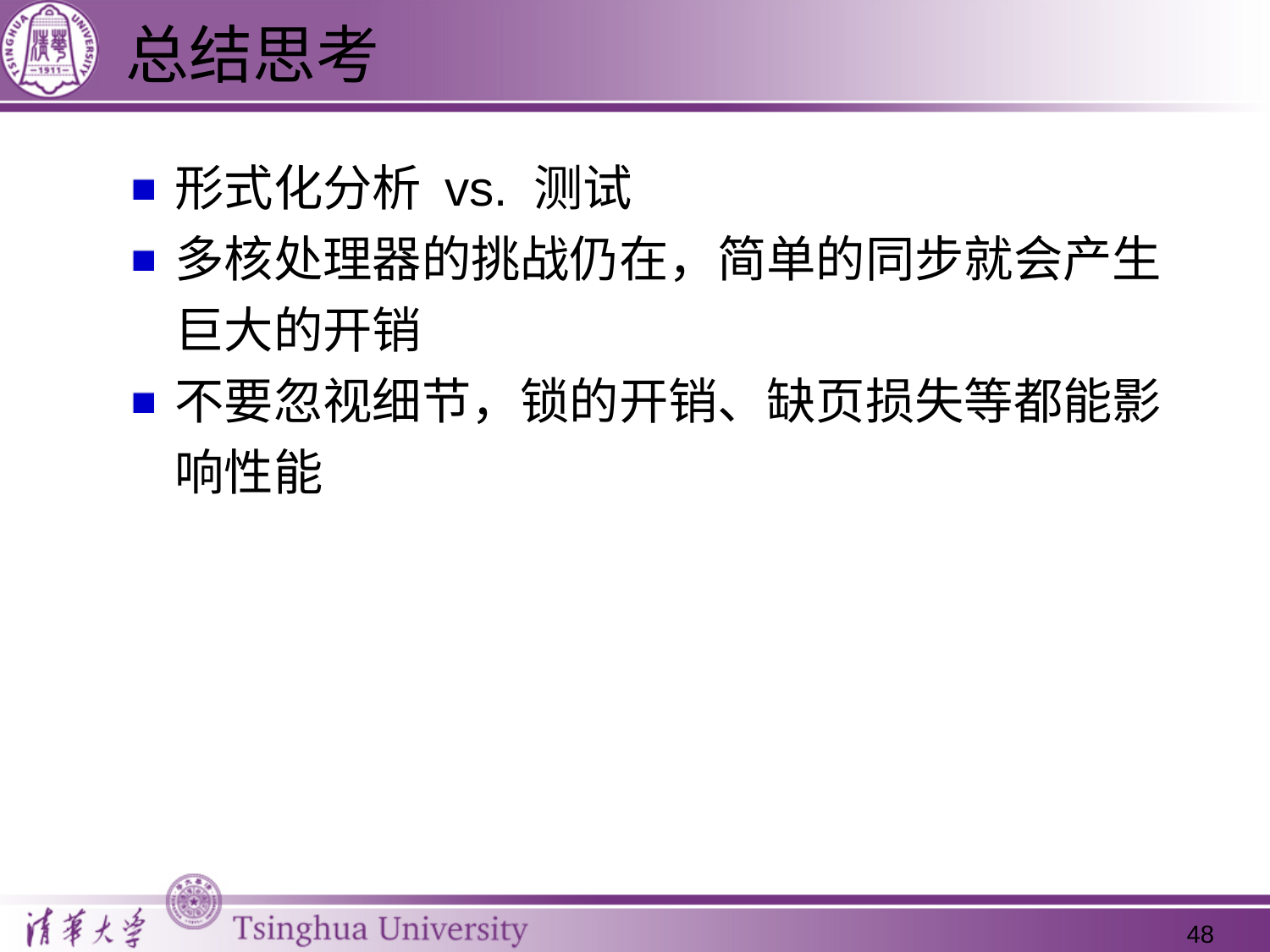

# 总结思考
形式化分析 vs. 测试
多核处理器的挑战仍在，简单的同步就会产生巨大的开销
不要忽视细节，锁的开销、缺页损失等都能影响性能
48